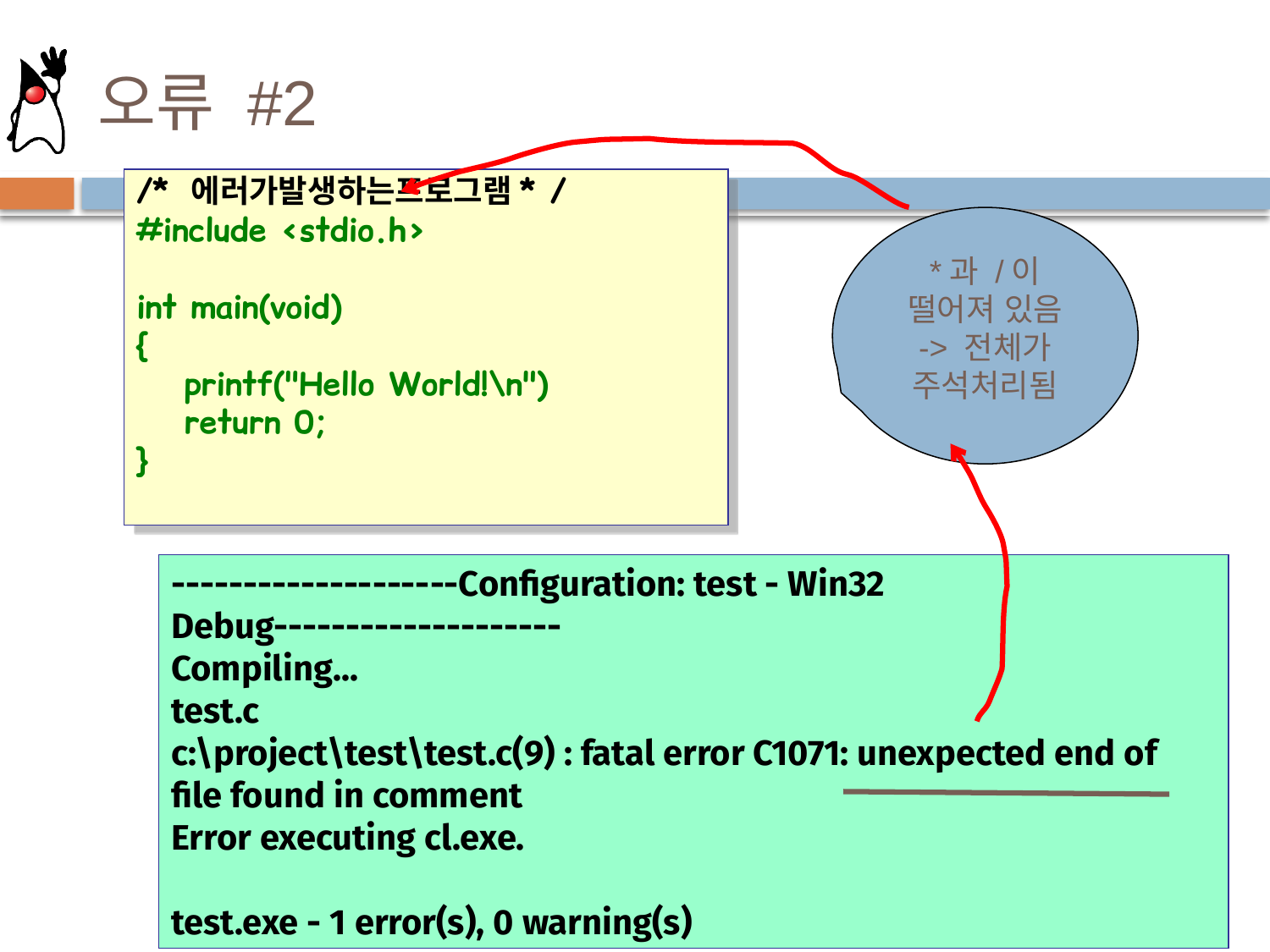

# 오류 #2

/* 에러가발생하는프로그램* /
#include <stdio.h>

int main(void)
{
	printf("Hello World!\n")
	return 0;
}
*과 /이 떨어져 있음
-> 전체가 주석처리됨

--------------------Configuration: test - Win32 Debug--------------------
Compiling...
test.c
c:\project\test\test.c(9) : fatal error C1071: unexpected end of file found in comment
Error executing cl.exe.

test.exe - 1 error(s), 0 warning(s)